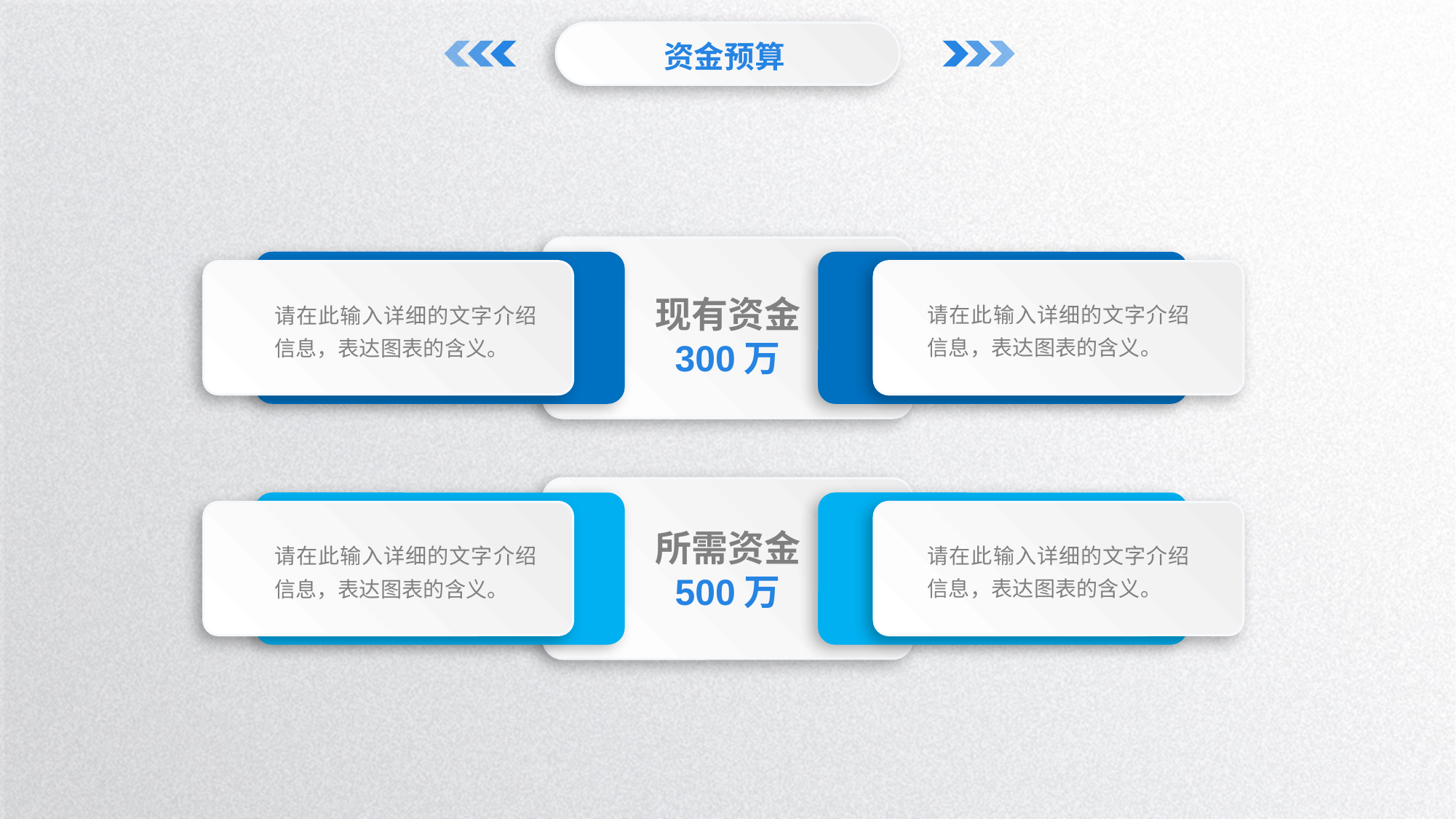

资金预算

现有资金
300万
请在此输入详细的文字介绍信息，表达图表的含义。
请在此输入详细的文字介绍信息，表达图表的含义。

所需资金
500万
请在此输入详细的文字介绍信息，表达图表的含义。
请在此输入详细的文字介绍信息，表达图表的含义。